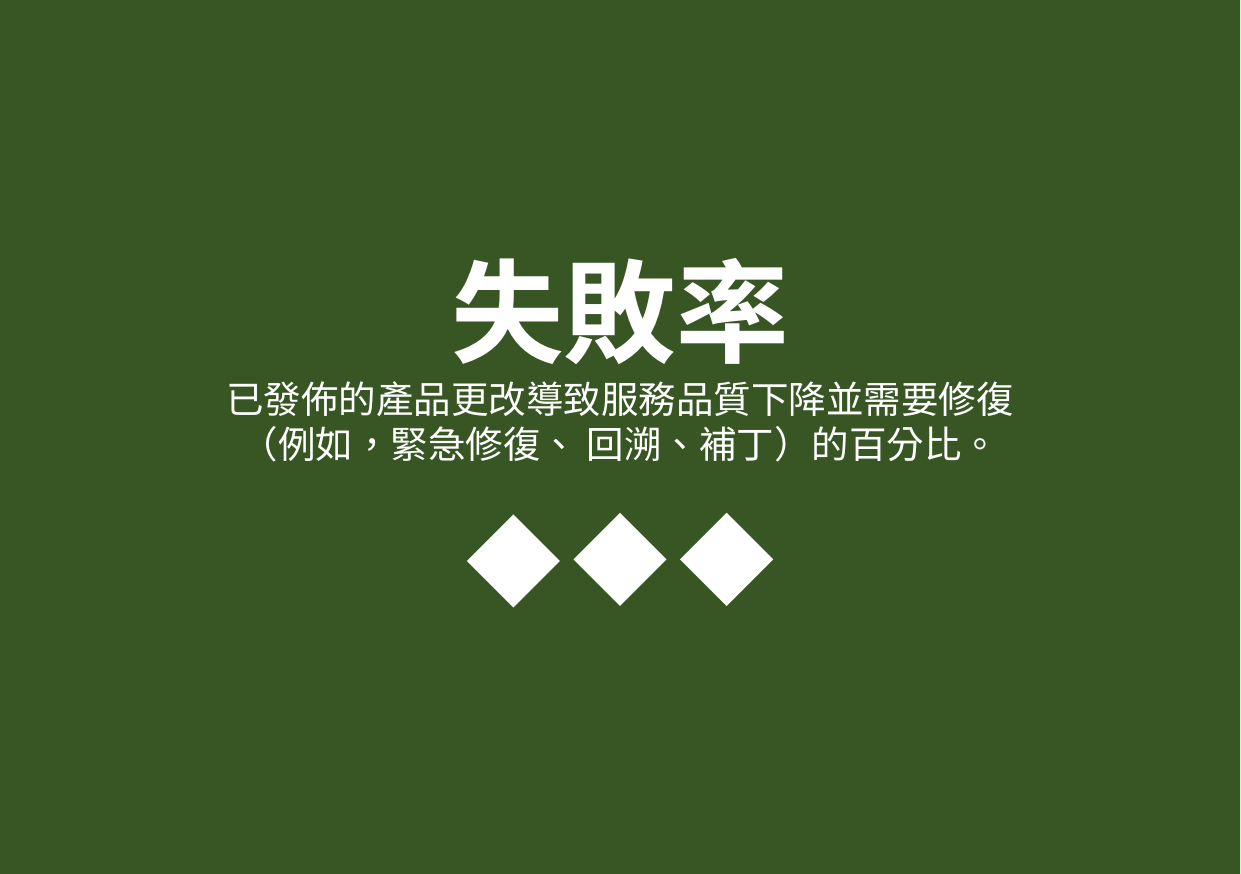

失敗率
已發佈的產品更改導致服務品質下降並需要修復
（例如，緊急修復、 回溯、補丁）的百分比。